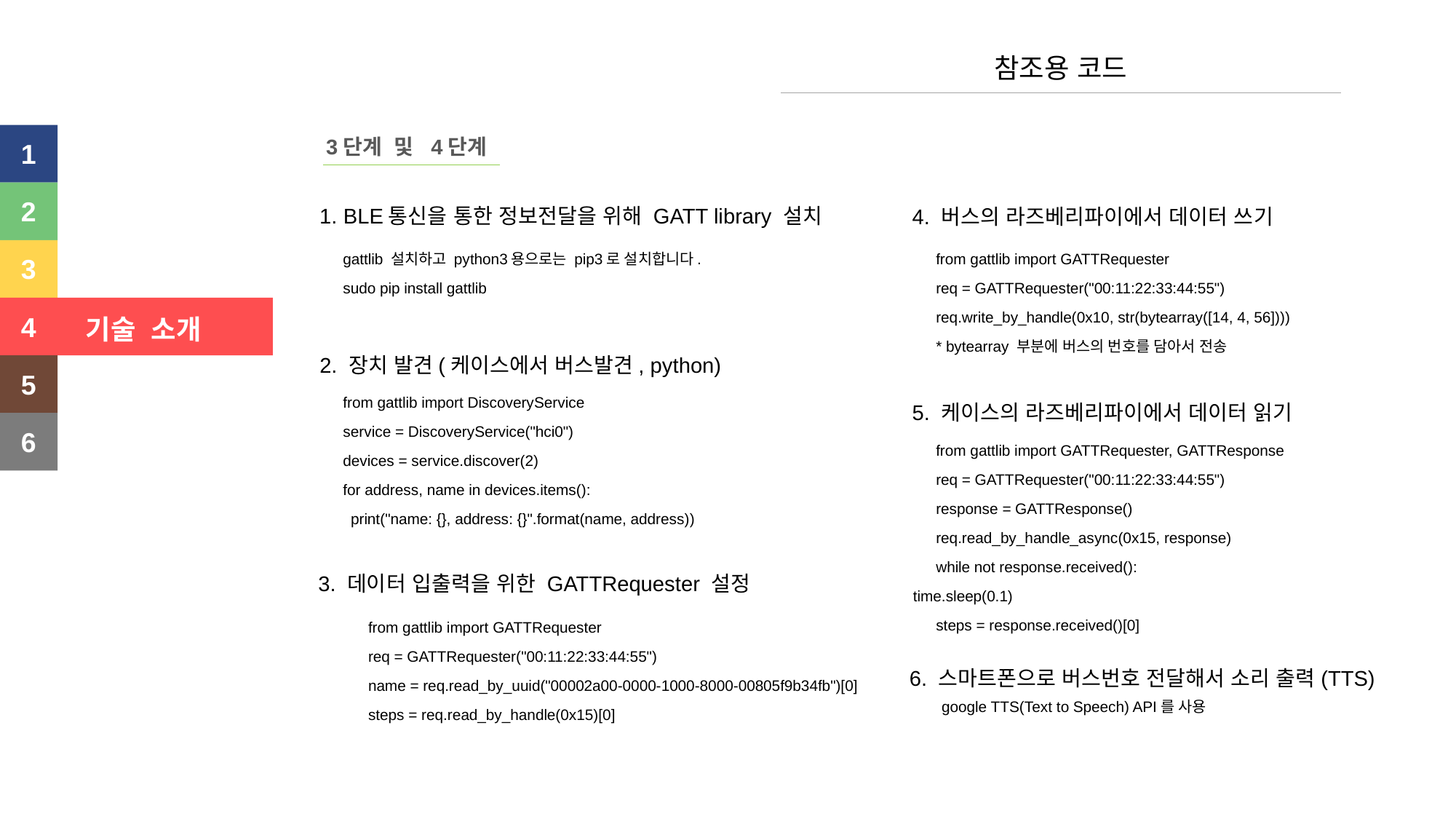

참조용 코드
1

1

2

3

4
기술  소개

5

6
3단계  및  4단계

1. BLE통신을 통한 정보전달을 위해 GATT library 설치
gattlib 설치하고 python3용으로는 pip3로 설치합니다.
sudo pip install gattlib
2. 장치 발견(케이스에서 버스발견, python)
from gattlib import DiscoveryService
service = DiscoveryService("hci0")
devices = service.discover(2)
for address, name in devices.items():
print("name: {}, address: {}".format(name, address))
3. 데이터 입출력을 위한 GATTRequester 설정
from gattlib import GATTRequester
req = GATTRequester("00:11:22:33:44:55")
name = req.read_by_uuid("00002a00-0000-1000-8000-00805f9b34fb")[0]
steps = req.read_by_handle(0x15)[0]

4. 버스의 라즈베리파이에서 데이터 쓰기
from gattlib import GATTRequester
req = GATTRequester("00:11:22:33:44:55")
req.write_by_handle(0x10, str(bytearray([14, 4, 56])))
* bytearray 부분에 버스의 번호를 담아서 전송
5. 케이스의 라즈베리파이에서 데이터 읽기
from gattlib import GATTRequester, GATTResponse
req = GATTRequester("00:11:22:33:44:55")
response = GATTResponse()
req.read_by_handle_async(0x15, response)
while not response.received():
time.sleep(0.1)
steps = response.received()[0]
6. 스마트폰으로 버스번호 전달해서 소리 출력(TTS)

google TTS(Text to Speech) API를 사용